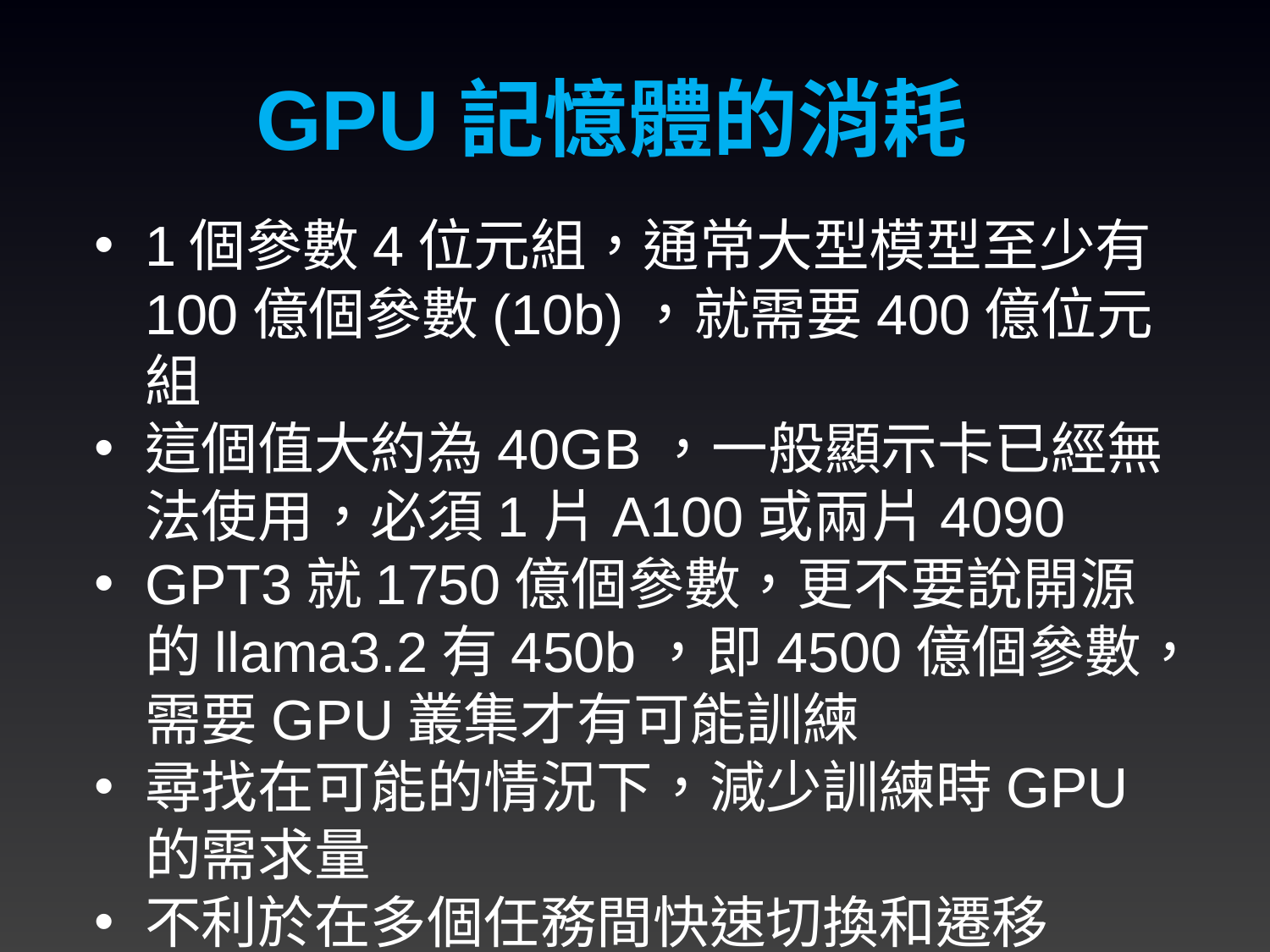

GPU記憶體的消耗
1個參數4位元組，通常大型模型至少有100億個參數(10b)，就需要400億位元組
這個值大約為40GB，一般顯示卡已經無法使用，必須1片A100或兩片4090
GPT3就1750億個參數，更不要說開源的llama3.2有450b，即4500億個參數，需要GPU叢集才有可能訓練
尋找在可能的情況下，減少訓練時GPU的需求量
不利於在多個任務間快速切換和遷移